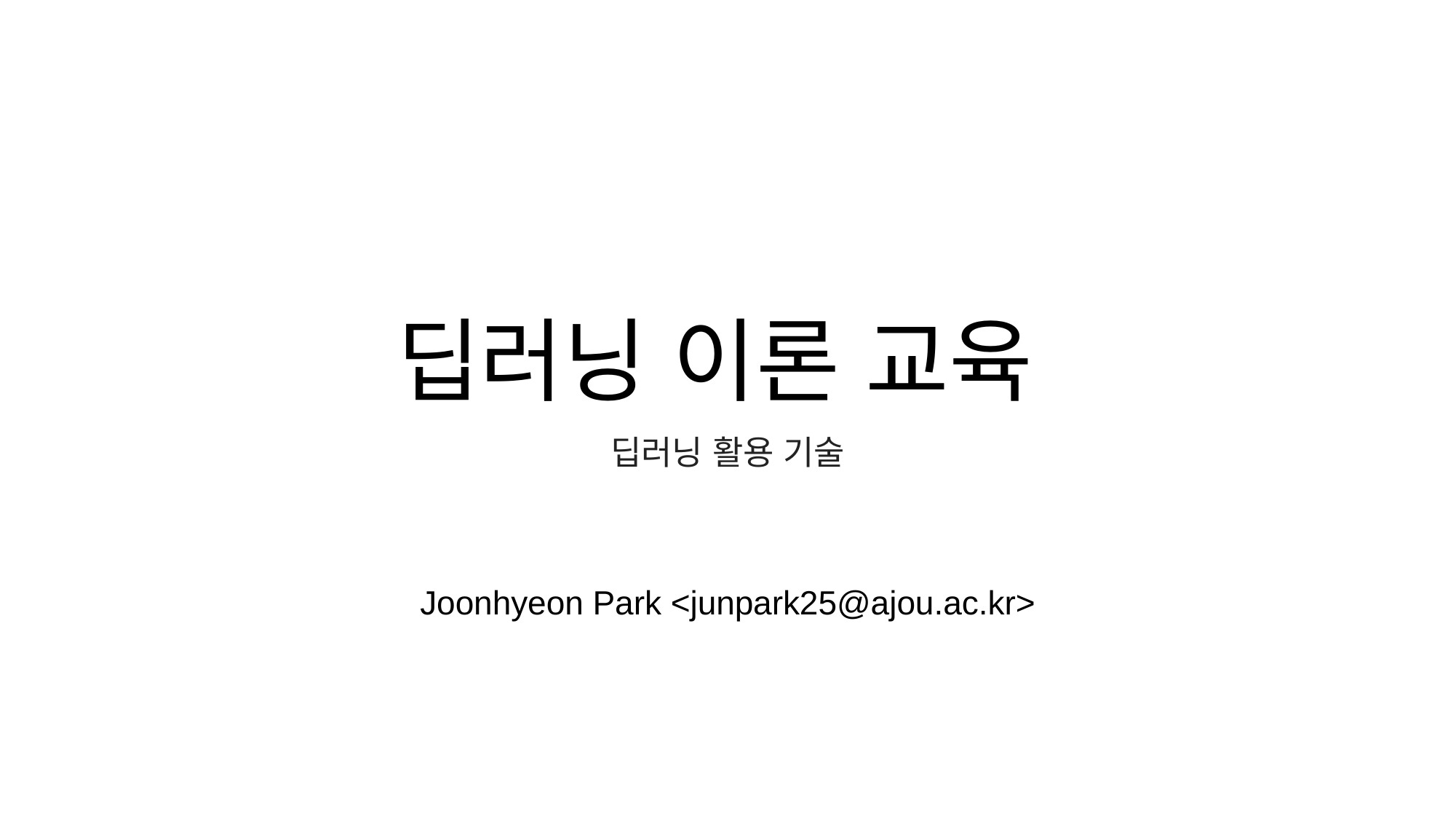

# 딥러닝 이론 교육
딥러닝 활용 기술

Joonhyeon Park <junpark25@ajou.ac.kr>